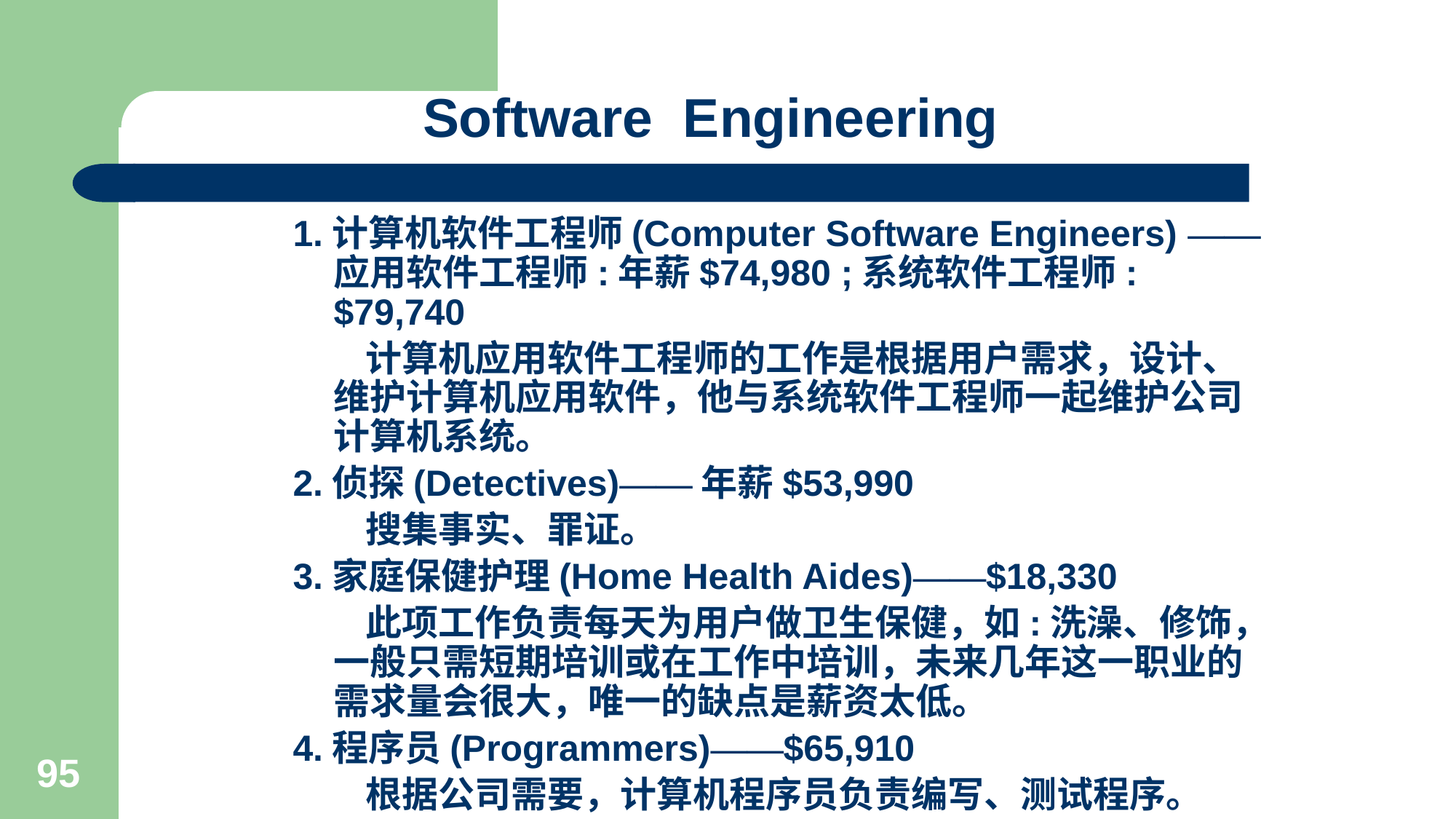

# Software  Engineering
1.计算机软件工程师(Computer Software Engineers) ——应用软件工程师:年薪$74,980 ;系统软件工程师:$79,740
　　计算机应用软件工程师的工作是根据用户需求，设计、维护计算机应用软件，他与系统软件工程师一起维护公司计算机系统。
2.侦探(Detectives)——年薪$53,990
　　搜集事实、罪证。
3.家庭保健护理(Home Health Aides)——$18,330
　　此项工作负责每天为用户做卫生保健，如:洗澡、修饰，一般只需短期培训或在工作中培训，未来几年这一职业的需求量会很大，唯一的缺点是薪资太低。
4.程序员(Programmers)——$65,910
　　根据公司需要，计算机程序员负责编写、测试程序。
95